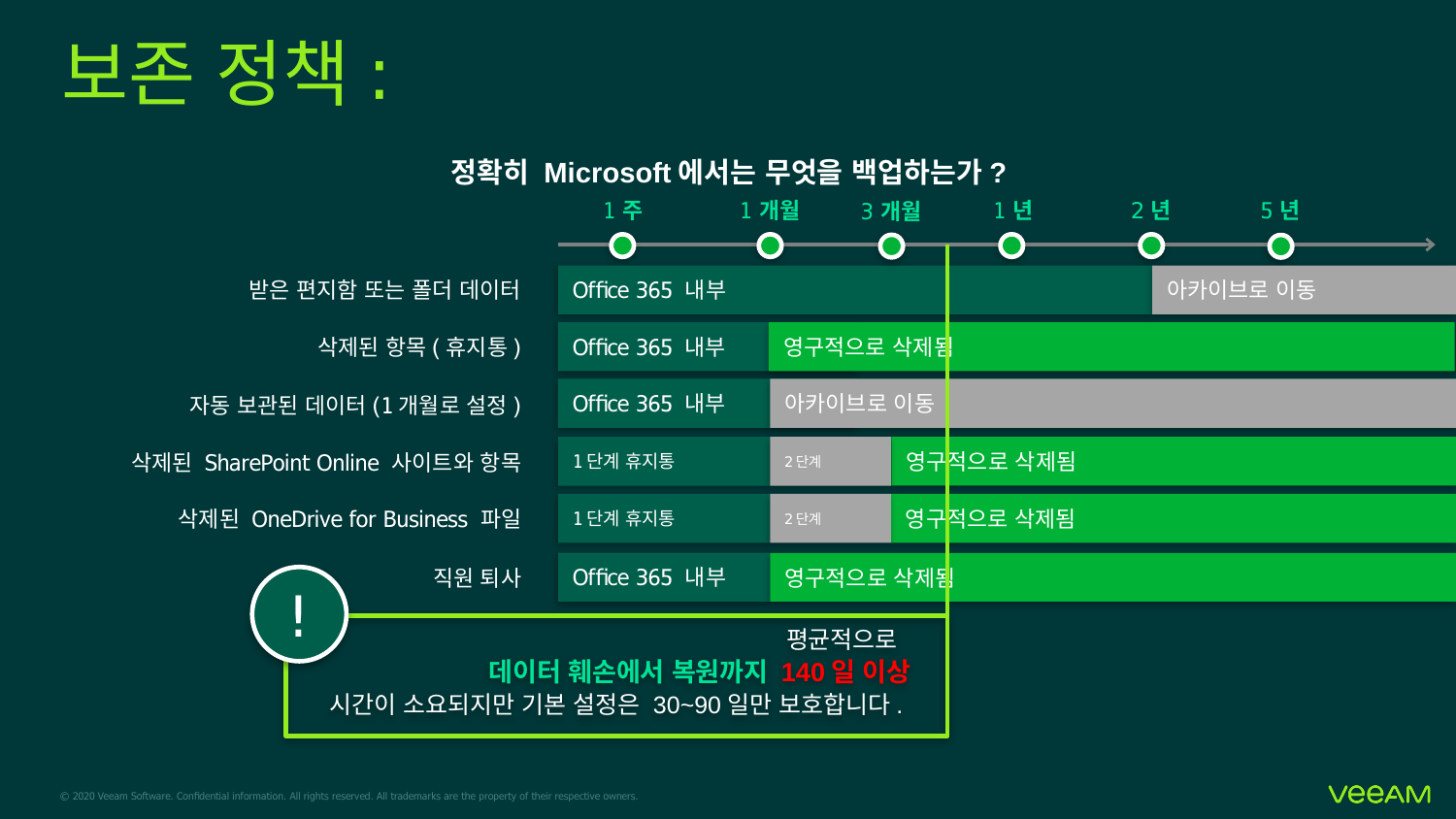

# 보존 정책:
정확히 Microsoft에서는 무엇을 백업하는가?
1주
1개월
1년
2년
5년
3개월

Office 365 내부
아카이브로 이동
받은 편지함 또는 폴더 데이터
영구적으로 삭제됨
Office 365 내부
삭제된 항목(휴지통)
Office 365 내부
아카이브로 이동
자동 보관된 데이터(1개월로 설정)
영구적으로 삭제됨
1단계 휴지통
2단계
삭제된 SharePoint Online 사이트와 항목
영구적으로 삭제됨
1단계 휴지통
2단계
삭제된 OneDrive for Business 파일
Office 365 내부
영구적으로 삭제됨
직원 퇴사
!
평균적으로
데이터 훼손에서 복원까지 140일 이상
시간이 소요되지만 기본 설정은 30~90일만 보호합니다.